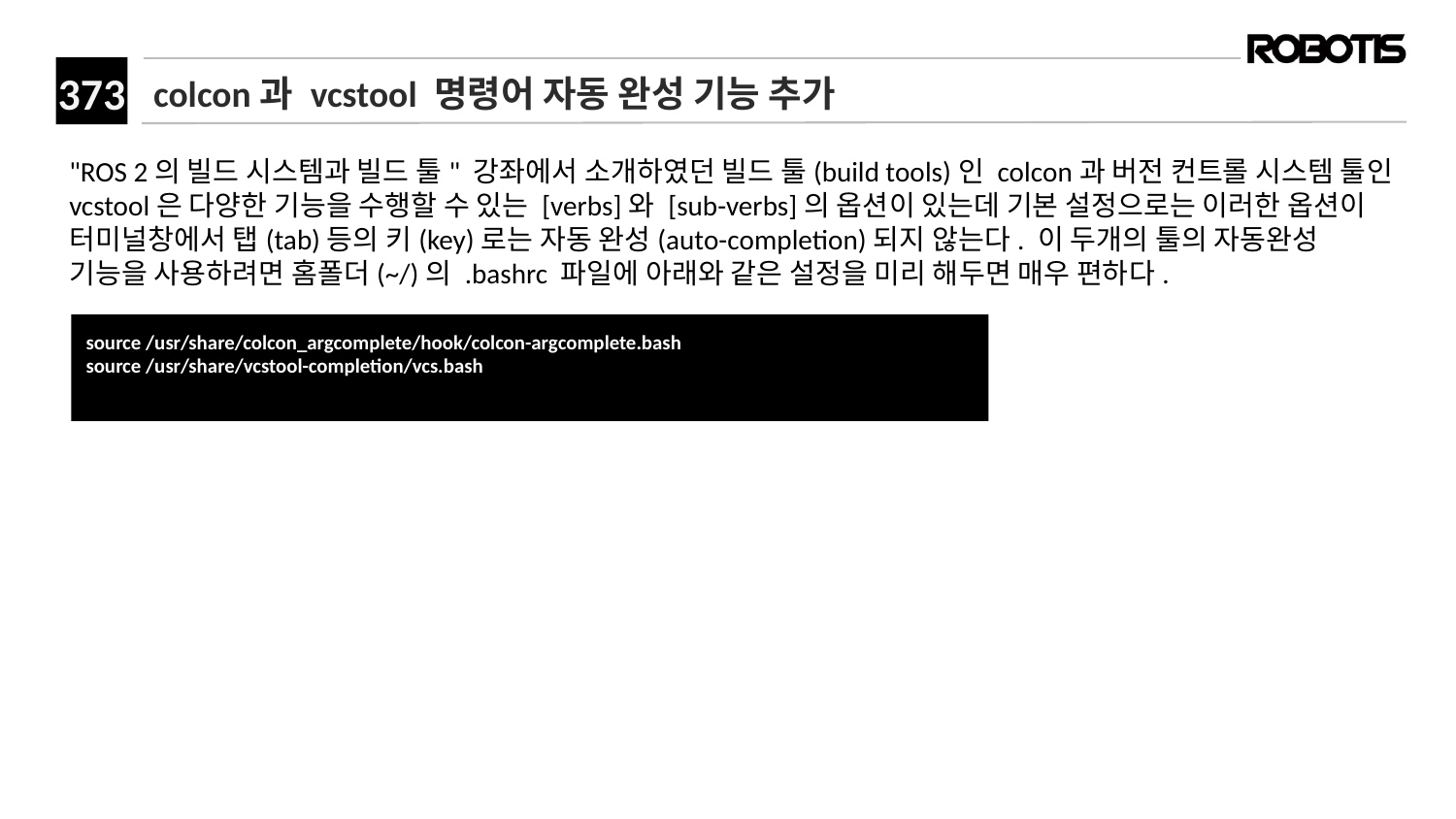

# colcon과 vcstool 명령어 자동 완성 기능 추가
"ROS 2의 빌드 시스템과 빌드 툴" 강좌에서 소개하였던 빌드 툴(build tools)인 colcon과 버전 컨트롤 시스템 툴인 vcstool은 다양한 기능을 수행할 수 있는 [verbs]와 [sub-verbs]의 옵션이 있는데 기본 설정으로는 이러한 옵션이 터미널창에서 탭(tab)등의 키(key)로는 자동 완성(auto-completion)되지 않는다. 이 두개의 툴의 자동완성 기능을 사용하려면 홈폴더(~/)의 .bashrc 파일에 아래와 같은 설정을 미리 해두면 매우 편하다.
source /usr/share/colcon_argcomplete/hook/colcon-argcomplete.bash
source /usr/share/vcstool-completion/vcs.bash